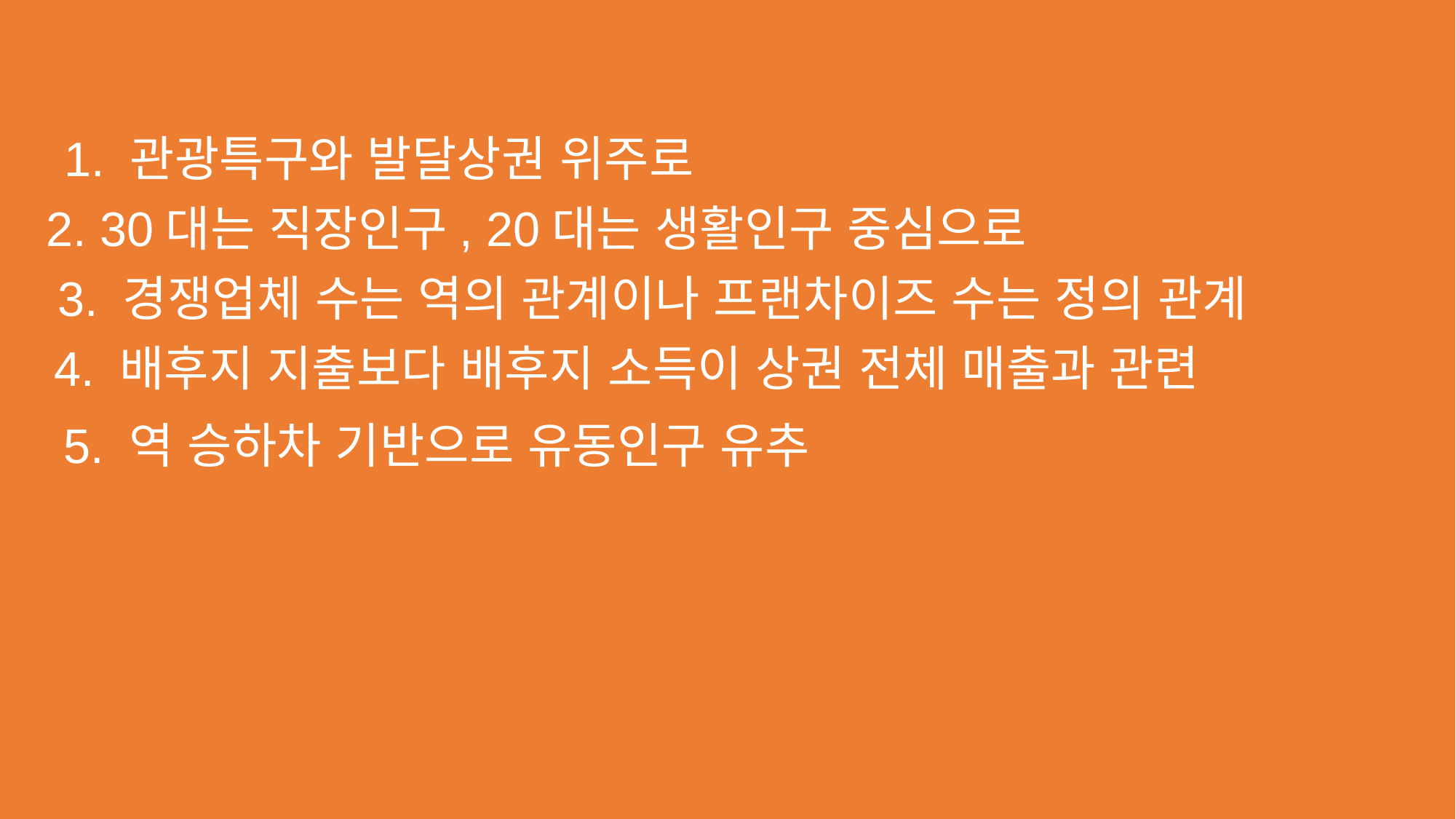

1. 관광특구와 발달상권 위주로
2. 30대는 직장인구, 20대는 생활인구 중심으로
3. 경쟁업체 수는 역의 관계이나 프랜차이즈 수는 정의 관계
4. 배후지 지출보다 배후지 소득이 상권 전체 매출과 관련
5. 역 승하차 기반으로 유동인구 유추